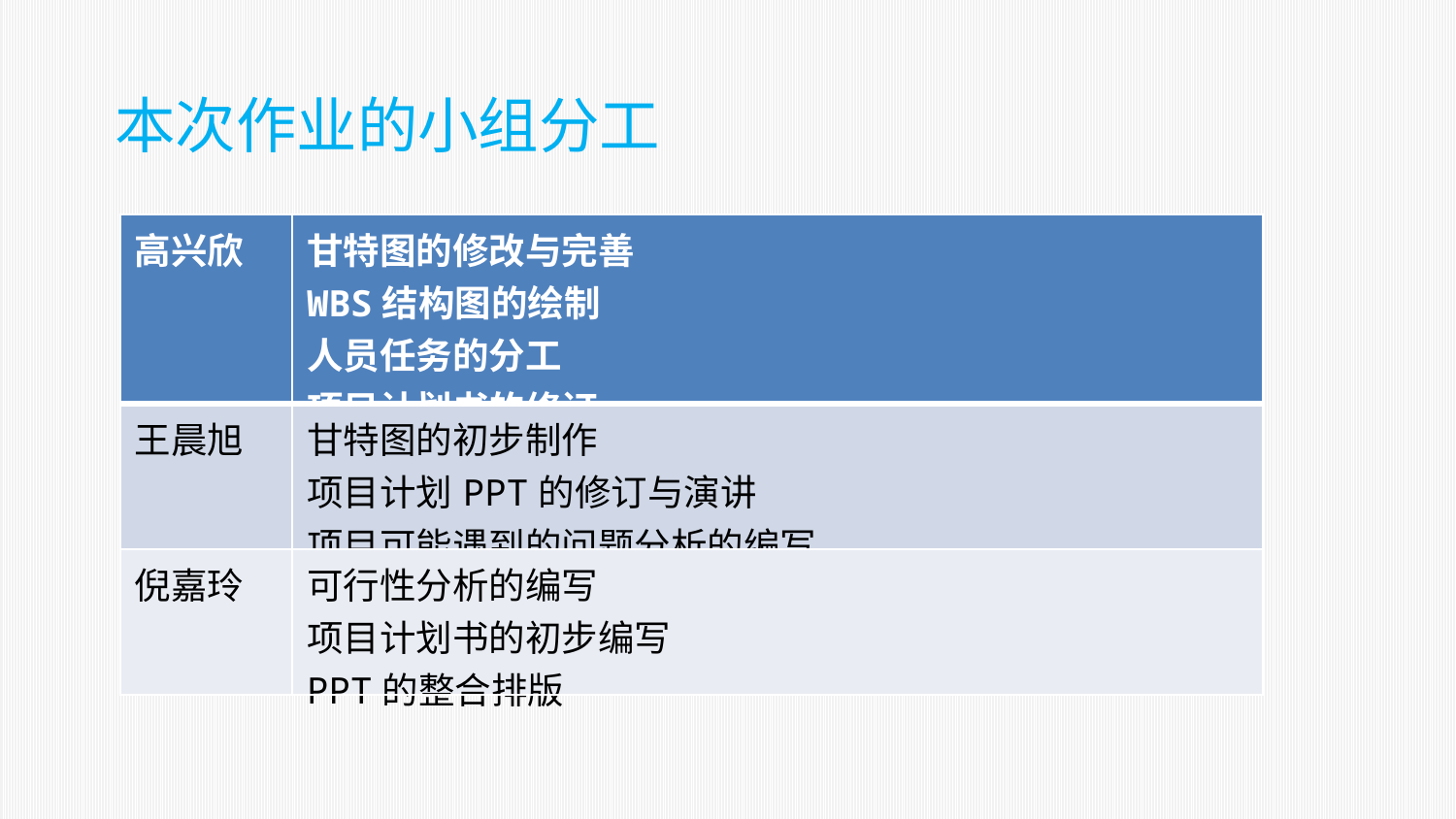

本次作业的小组分工
| 高兴欣 | 甘特图的修改与完善 WBS结构图的绘制 人员任务的分工 项目计划书的修订 |
| --- | --- |
| 王晨旭 | 甘特图的初步制作 项目计划PPT的修订与演讲 项目可能遇到的问题分析的编写 |
| 倪嘉玲 | 可行性分析的编写 项目计划书的初步编写 PPT的整合排版 |